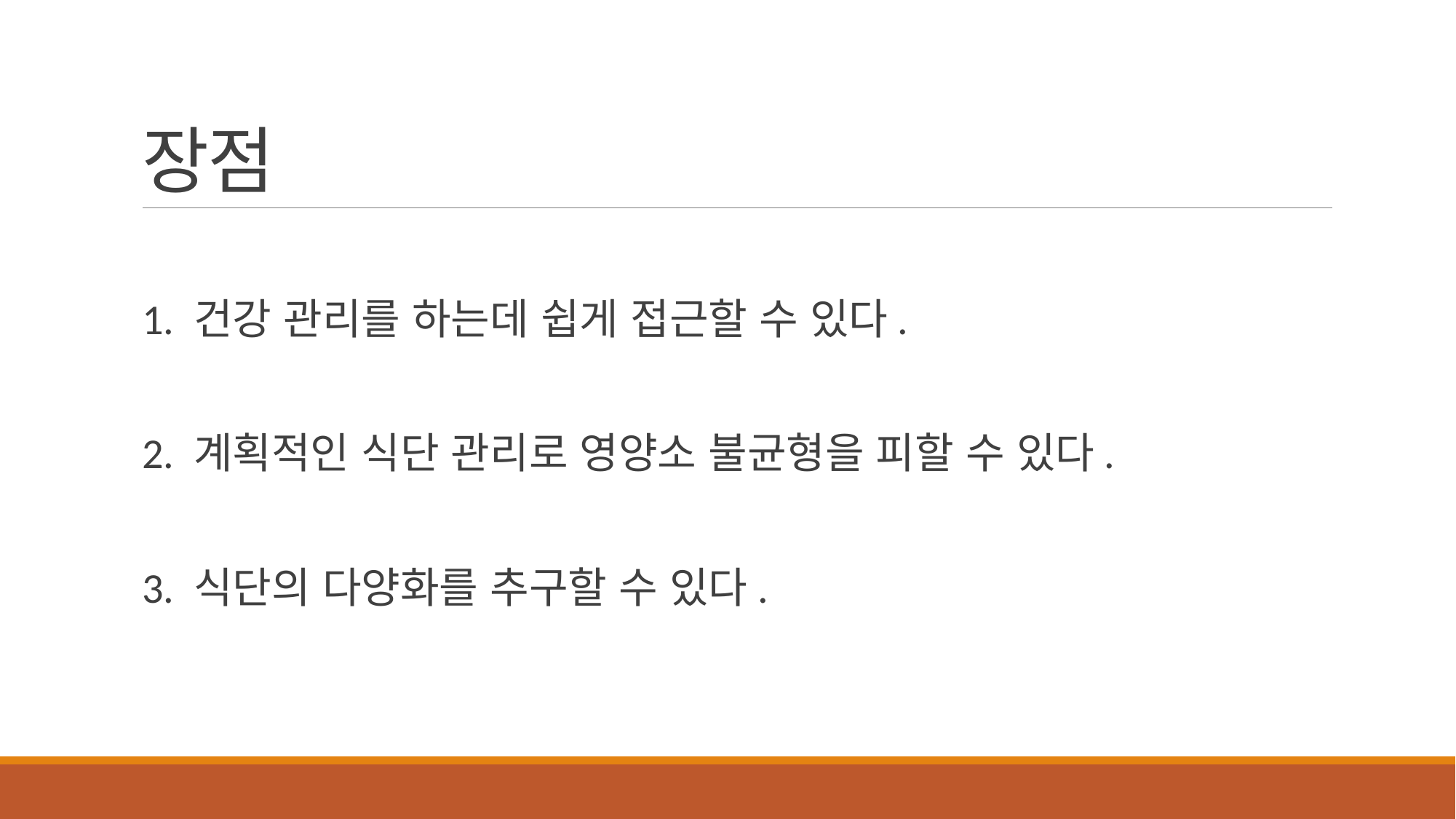

# 장점

1. 건강 관리를 하는데 쉽게 접근할 수 있다.

2. 계획적인 식단 관리로 영양소 불균형을 피할 수 있다.

3. 식단의 다양화를 추구할 수 있다.